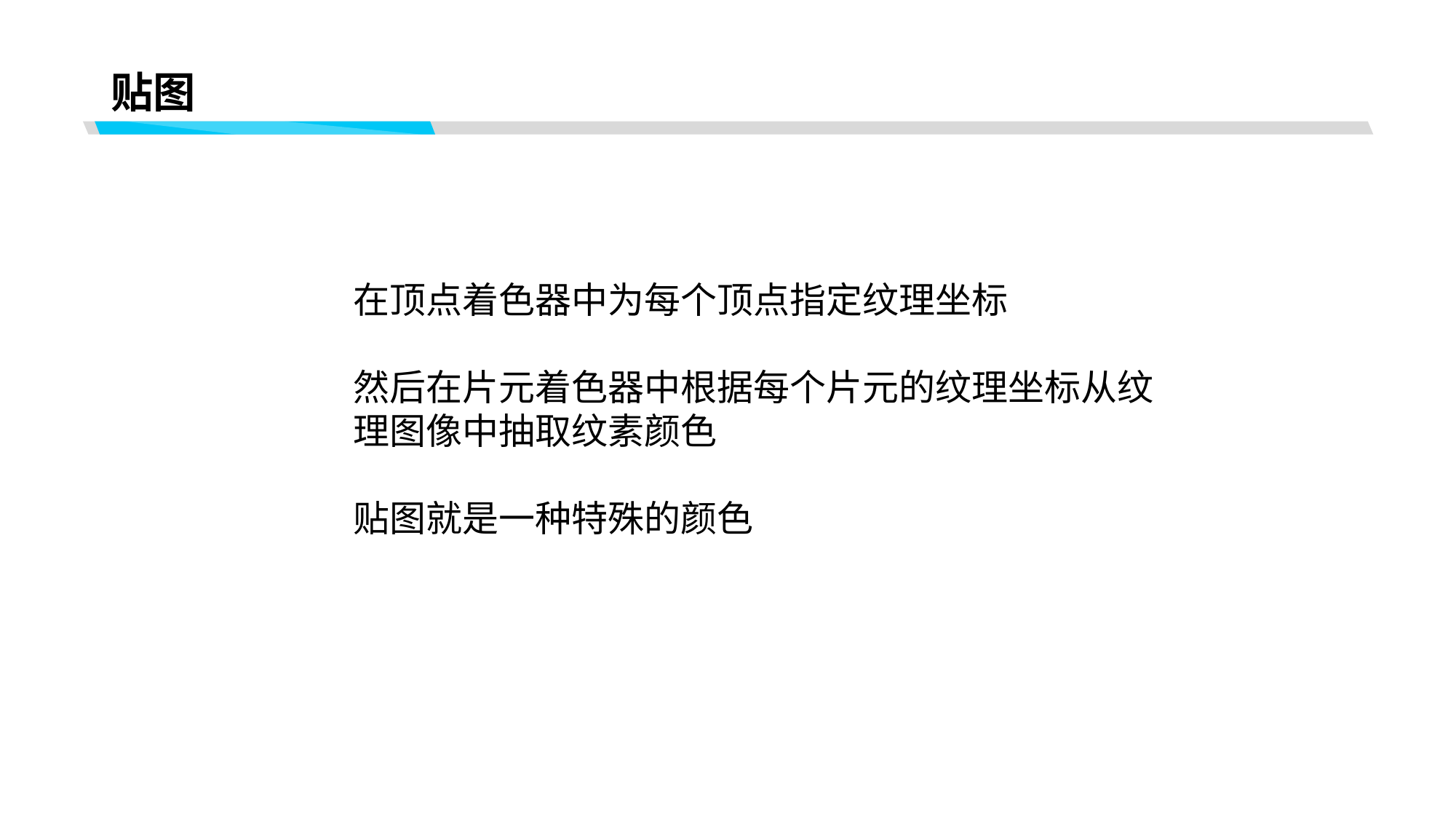

# 贴图
在顶点着色器中为每个顶点指定纹理坐标

然后在片元着色器中根据每个片元的纹理坐标从纹理图像中抽取纹素颜色

贴图就是一种特殊的颜色
4